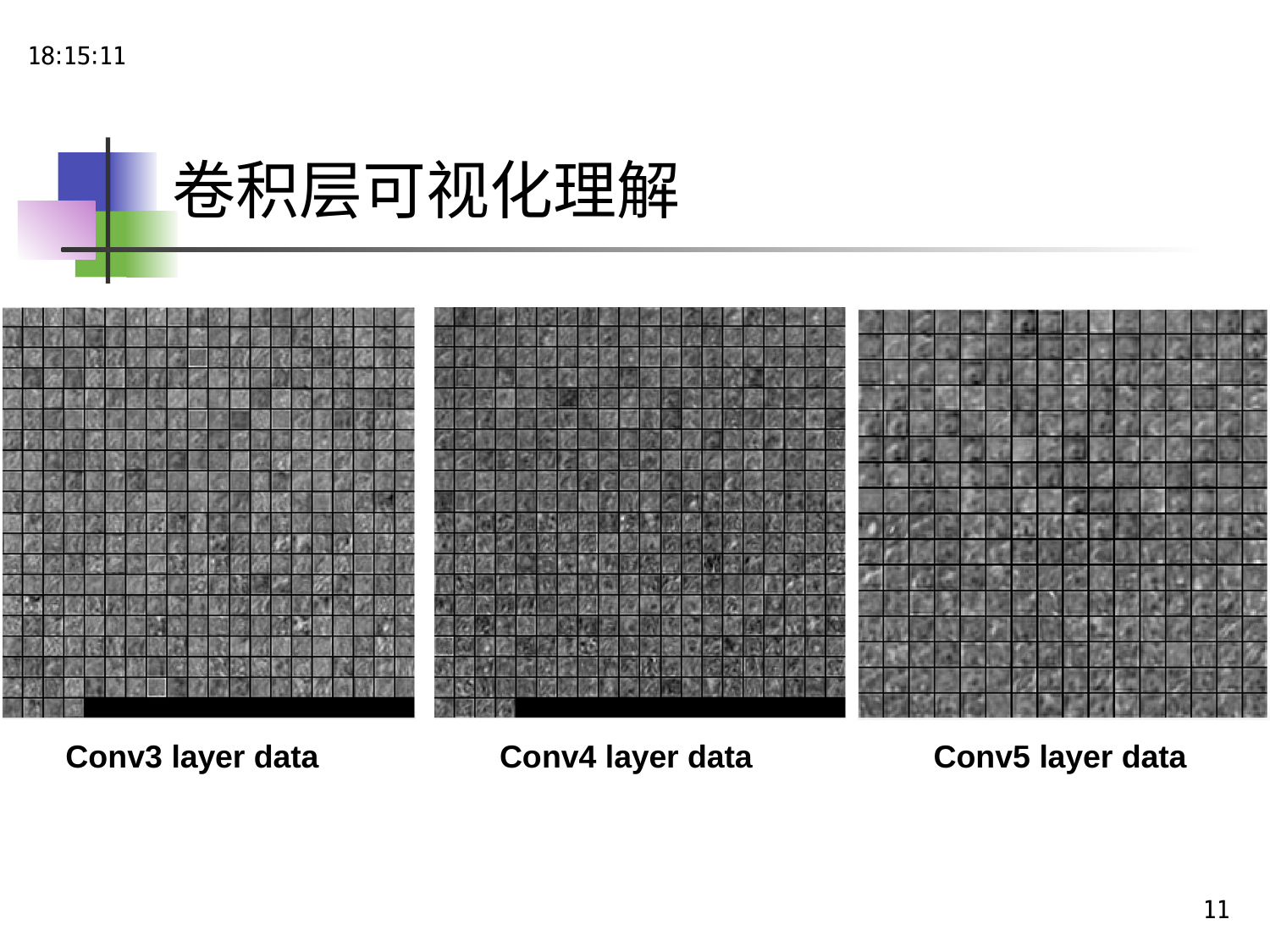

18:15:11
# 卷积层可视化理解

Conv3 layer data
Conv4 layer data
Conv5 layer data
11